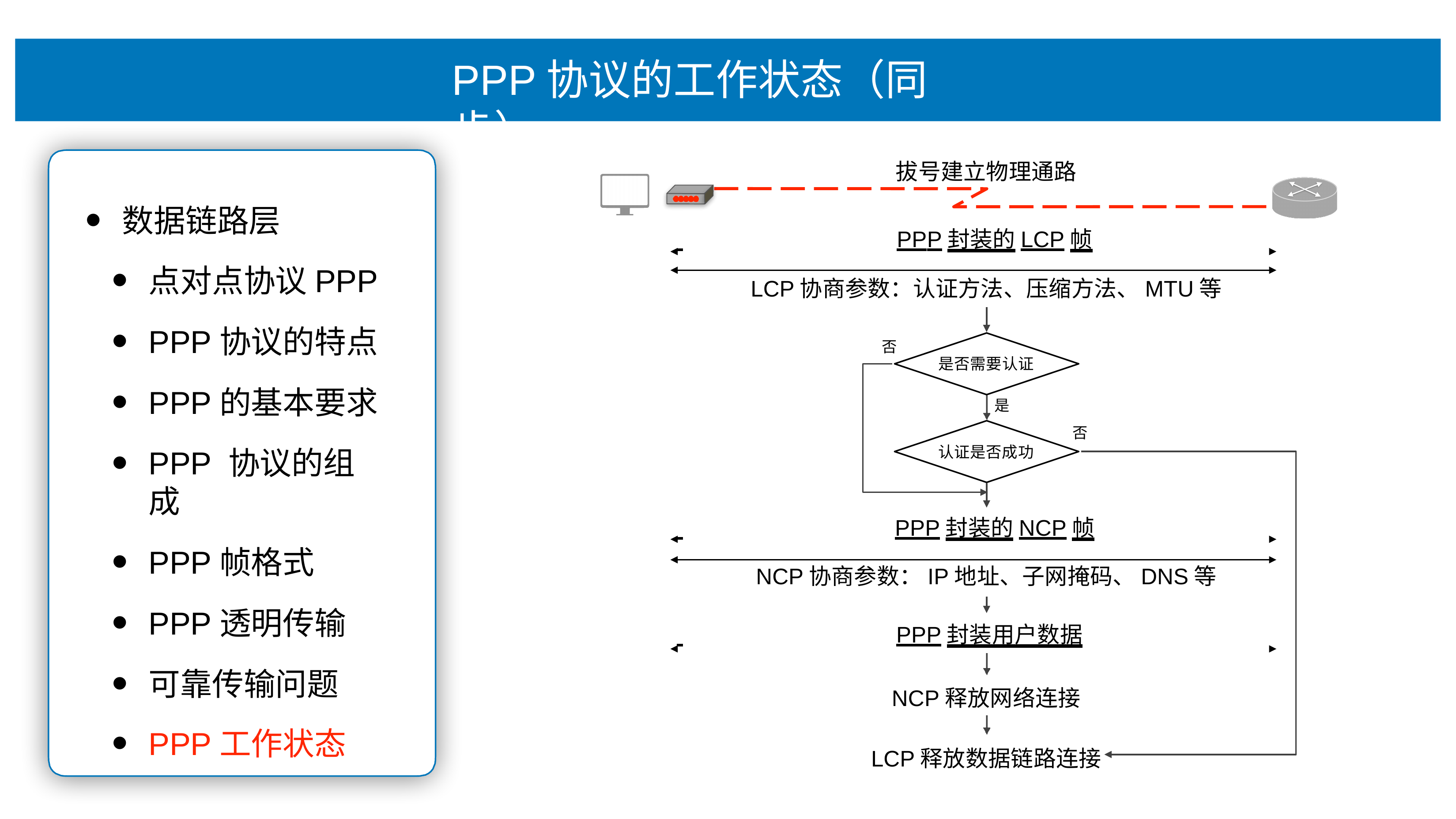

# PPP协议的⼯作状态（同步）

拔号建⽴物理通路

 	PPP封装的LCP帧
LCP协商参数：认证⽅法、压缩⽅法、MTU等

数据链路层
点对点协议PPP
PPP协议的特点
PPP的基本要求
PPP 协议的组成
PPP帧格式
PPP透明传输
可靠传输问题
PPP⼯作状态

否
是否需要认证

是
否
认证是否成功

 	PPP封装的NCP帧
NCP协商参数：IP地址、⼦⽹掩码、DNS等

 	PPP封装⽤户数据

NCP释放⽹络连接

LCP释放数据链路连接